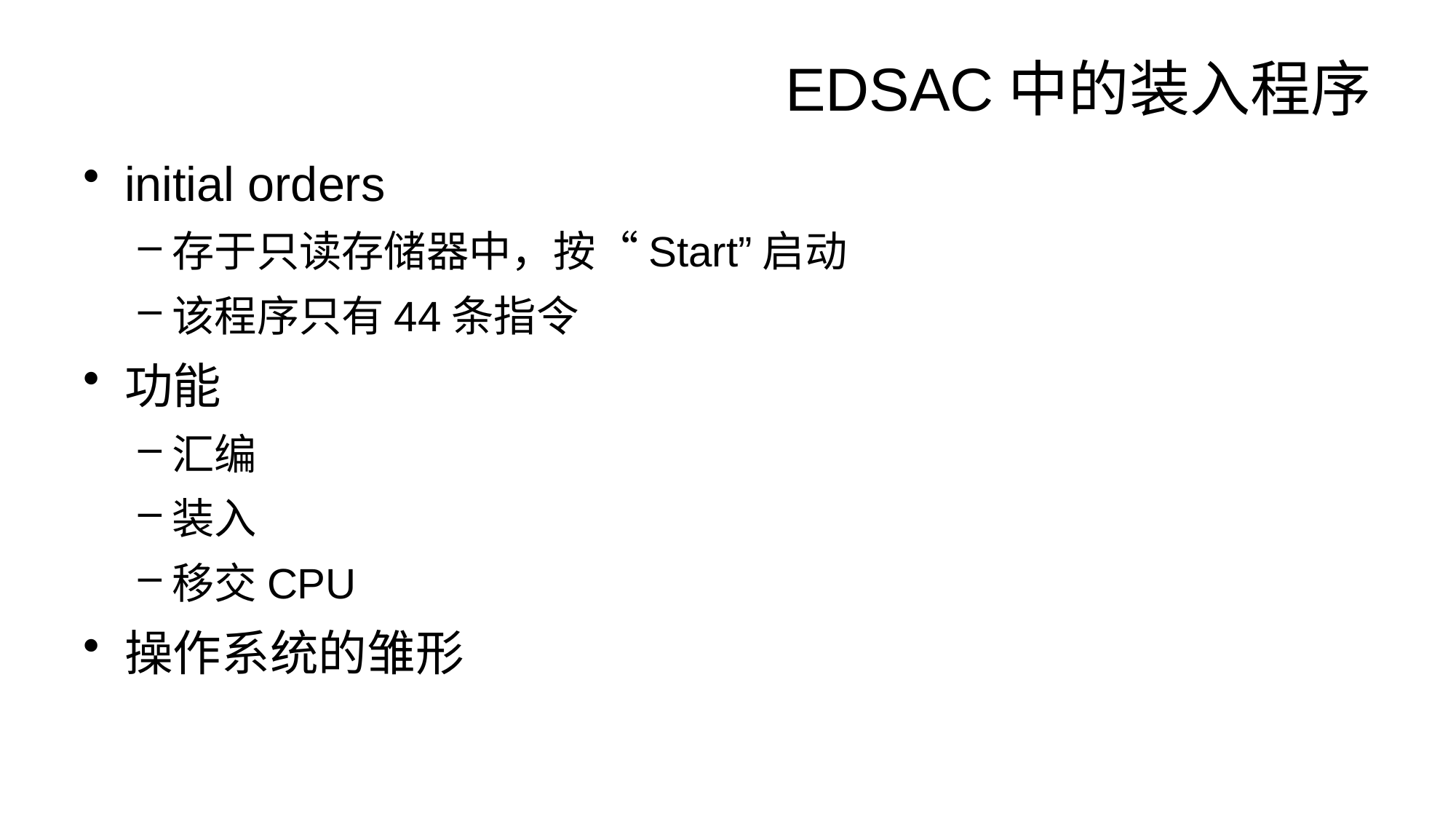

# EDSAC中的装入程序
initial orders
存于只读存储器中，按“Start”启动
该程序只有44条指令
功能
汇编
装入
移交CPU
操作系统的雏形